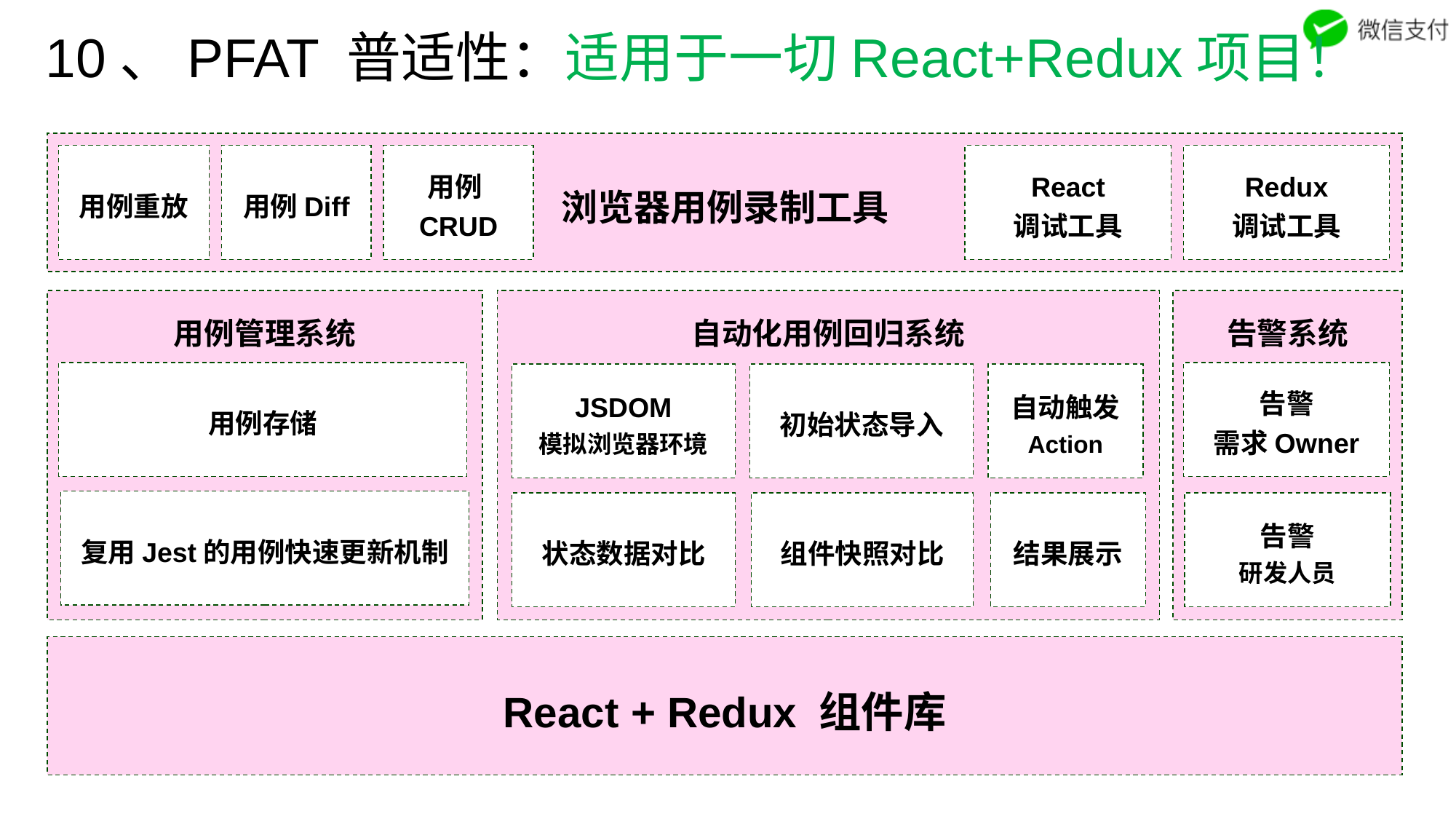

10、PFAT 普适性：适用于一切React+Redux项目！
浏览器用例录制工具
告警系统
用例管理系统
自动化用例回归系统
React + Redux 组件库
用例重放
用例Diff
用例CRUD
React
调试工具
Redux
调试工具
用例存储
告警
需求Owner
JSDOM
模拟浏览器环境
初始状态导入
自动触发
Action
复用Jest的用例快速更新机制
状态数据对比
组件快照对比
结果展示
告警
研发人员